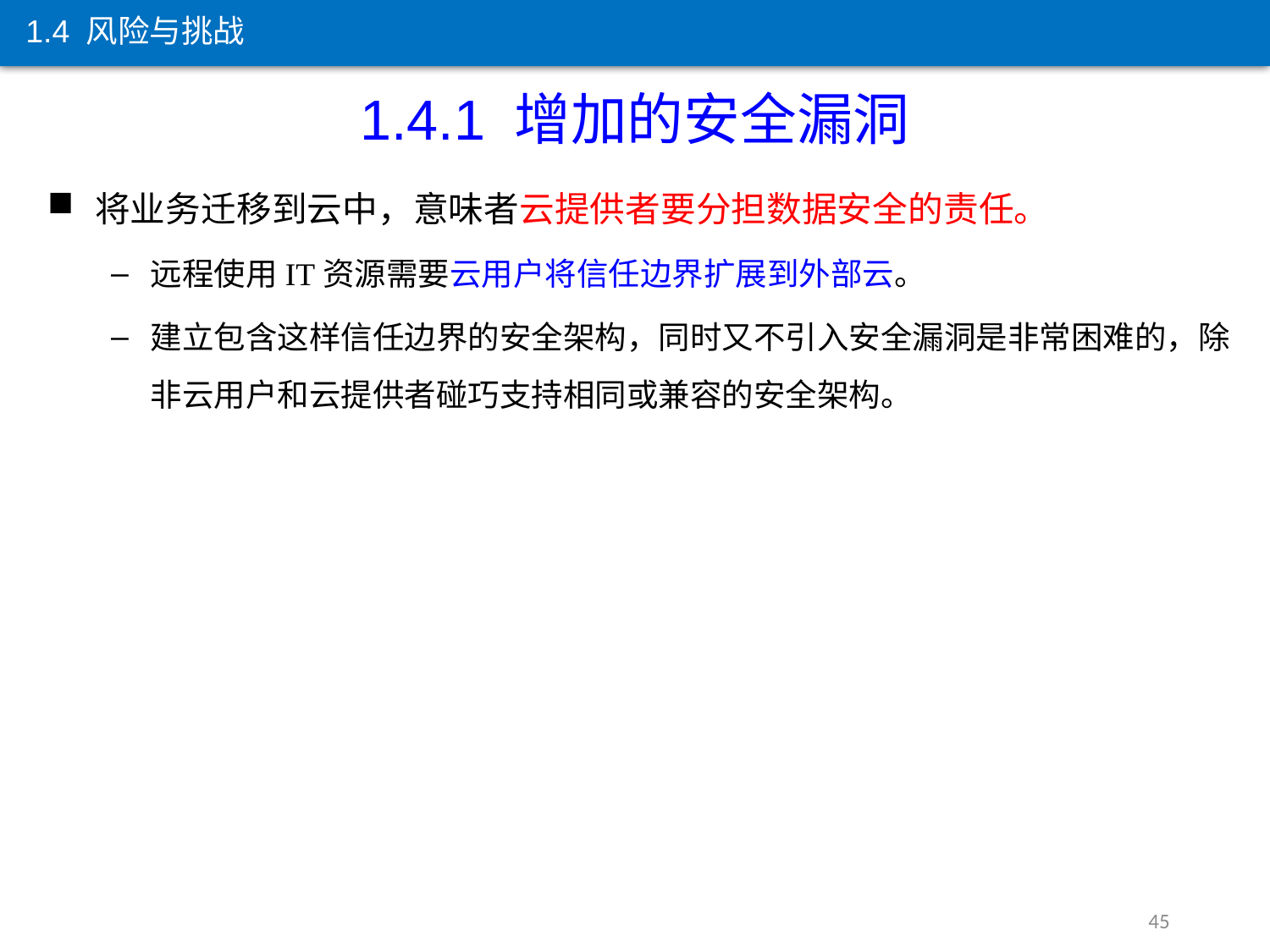

1.4 风险与挑战
1.4.1 增加的安全漏洞
将业务迁移到云中，意味者云提供者要分担数据安全的责任。
远程使用IT资源需要云用户将信任边界扩展到外部云。
建立包含这样信任边界的安全架构，同时又不引入安全漏洞是非常困难的，除非云用户和云提供者碰巧支持相同或兼容的安全架构。

45